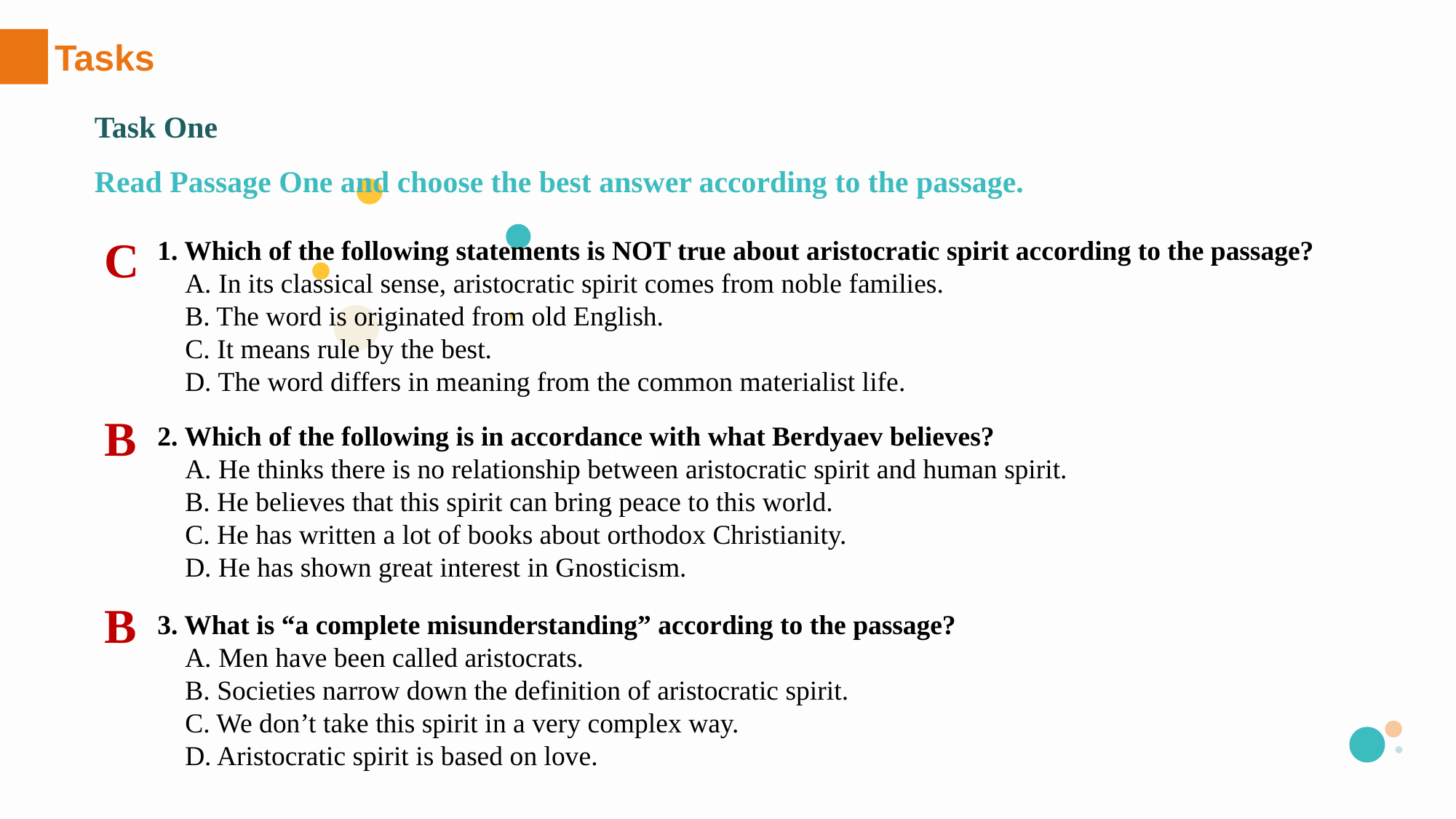

Tasks
Task One
Read Passage One and choose the best answer according to the passage.

C

1. Which of the following statements is NOT true about aristocratic spirit according to the passage?
    A. In its classical sense, aristocratic spirit comes from noble families.
    B. The word is originated from old English.
    C. It means rule by the best.
    D. The word differs in meaning from the common materialist life.

B
2. Which of the following is in accordance with what Berdyaev believes?
    A. He thinks there is no relationship between aristocratic spirit and human spirit.
    B. He believes that this spirit can bring peace to this world.
    C. He has written a lot of books about orthodox Christianity.
    D. He has shown great interest in Gnosticism.
文本内容
B
3. What is “a complete misunderstanding” according to the passage?
    A. Men have been called aristocrats.
    B. Societies narrow down the definition of aristocratic spirit.
    C. We don’t take this spirit in a very complex way.
    D. Aristocratic spirit is based on love.